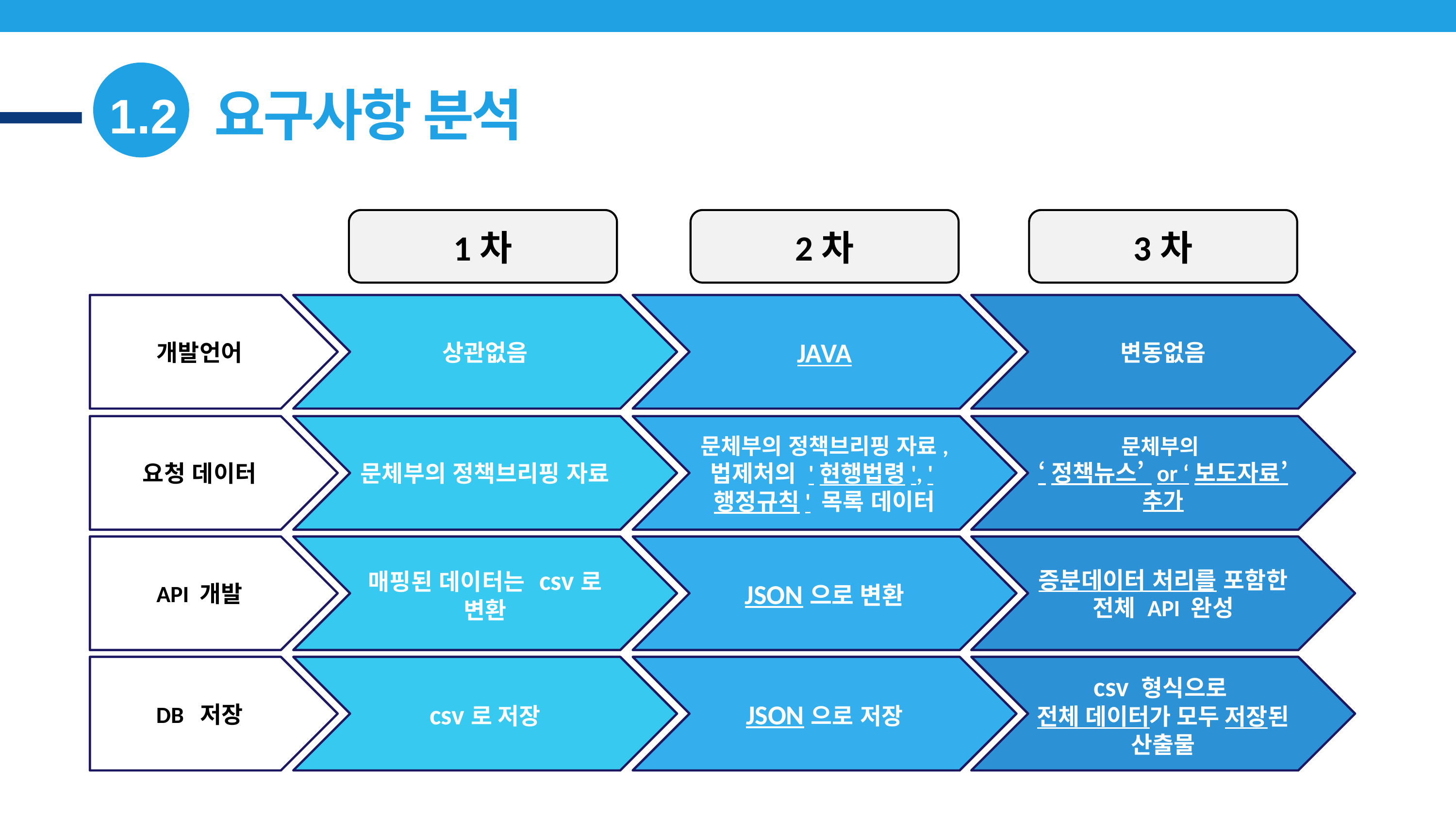

1.2
2.2  요구사항 분석

2차
1차
3차
개발언어
상관없음
JAVA
변동없음
요청 데이터
문체부의 정책브리핑 자료
문체부의 정책브리핑 자료,
법제처의 '현행법령', '행정규칙' 목록 데이터
문체부의
‘정책뉴스’ or ‘보도자료’ 추가
API 개발
매핑된 데이터는 csv로 변환
JSON으로 변환
증분데이터 처리를 포함한 전체 API 완성
DB  저장
csv로 저장
JSON으로 저장
csv 형식으로
전체 데이터가 모두 저장된 산출물